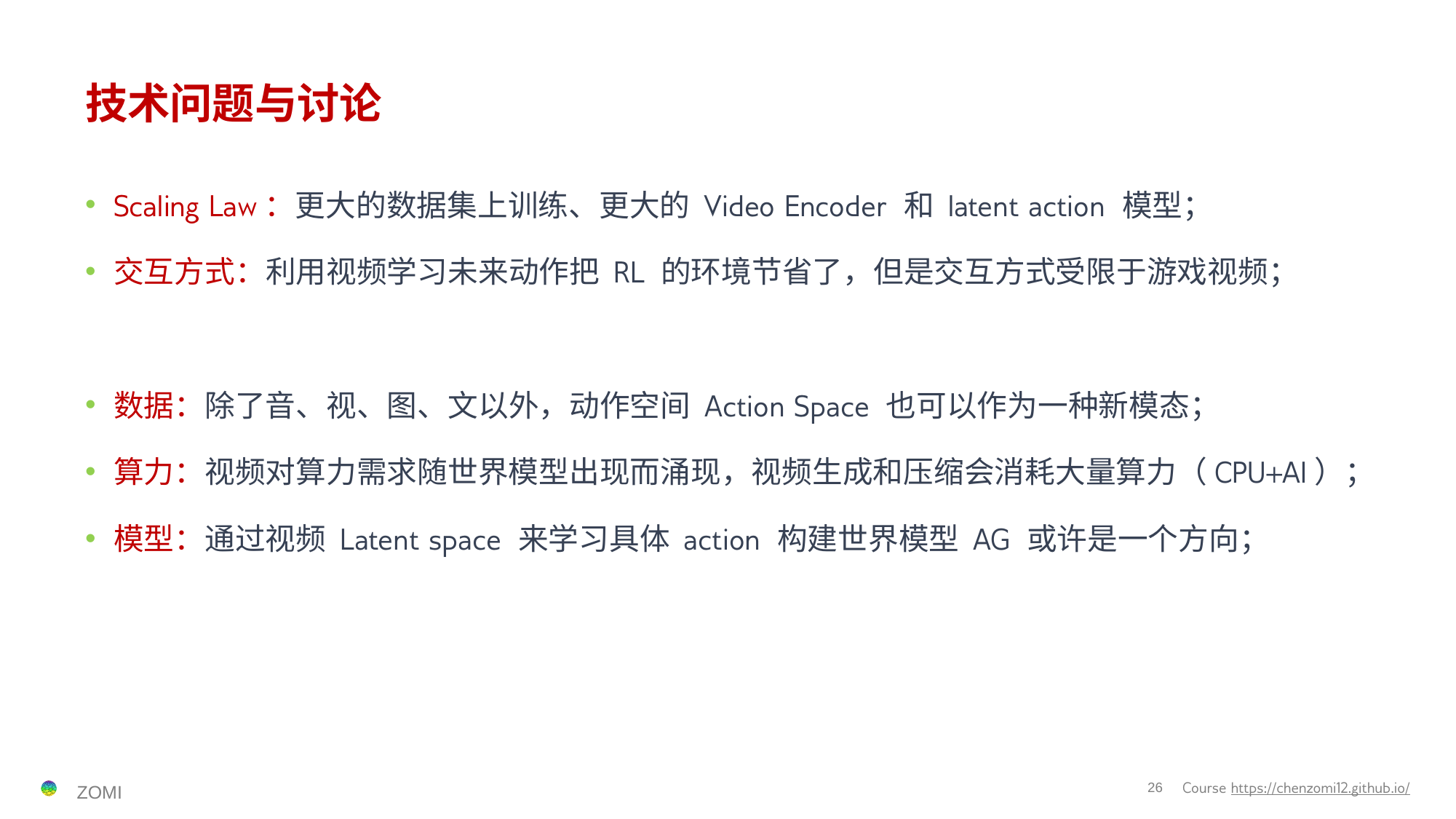

# 技术问题与讨论
Scaling Law：更大的数据集上训练、更大的 Video Encoder 和 latent action 模型；
交互方式：利用视频学习未来动作把 RL 的环境节省了，但是交互方式受限于游戏视频；

数据：除了音、视、图、文以外，动作空间 Action Space 也可以作为一种新模态；
算力：视频对算力需求随世界模型出现而涌现，视频生成和压缩会消耗大量算力（CPU+AI）；
模型：通过视频 Latent space 来学习具体 action 构建世界模型 AG 或许是一个方向；